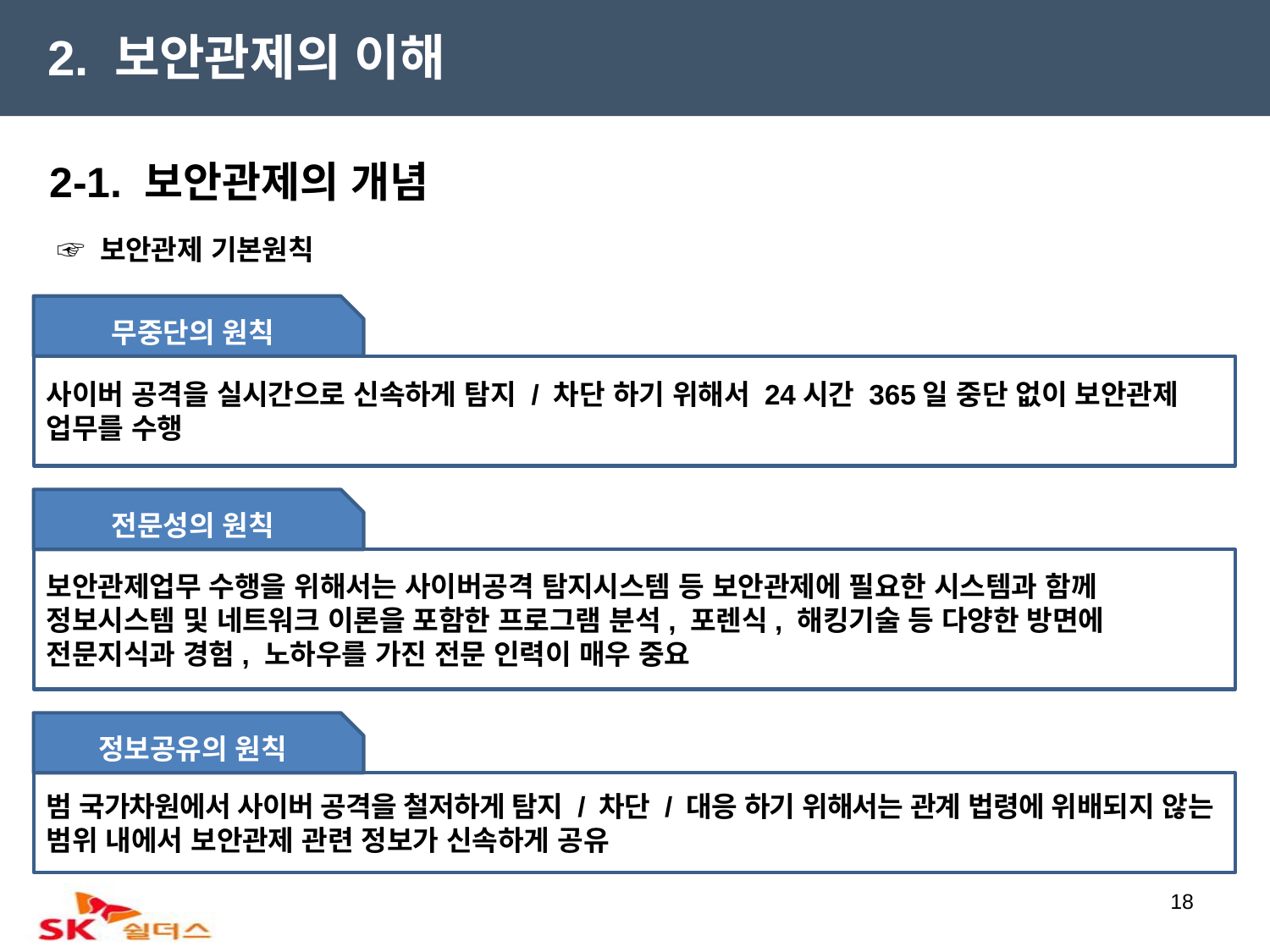

2. 보안관제의 이해
2-1. 보안관제의 개념
 ☞ 보안관제 기본원칙
무중단의 원칙
사이버 공격을 실시간으로 신속하게 탐지 / 차단 하기 위해서 24시간 365일 중단 없이 보안관제 업무를 수행
전문성의 원칙
보안관제업무 수행을 위해서는 사이버공격 탐지시스템 등 보안관제에 필요한 시스템과 함께 정보시스템 및 네트워크 이론을 포함한 프로그램 분석, 포렌식, 해킹기술 등 다양한 방면에 전문지식과 경험, 노하우를 가진 전문 인력이 매우 중요
정보공유의 원칙
범 국가차원에서 사이버 공격을 철저하게 탐지 / 차단 / 대응 하기 위해서는 관계 법령에 위배되지 않는 범위 내에서 보안관제 관련 정보가 신속하게 공유
18